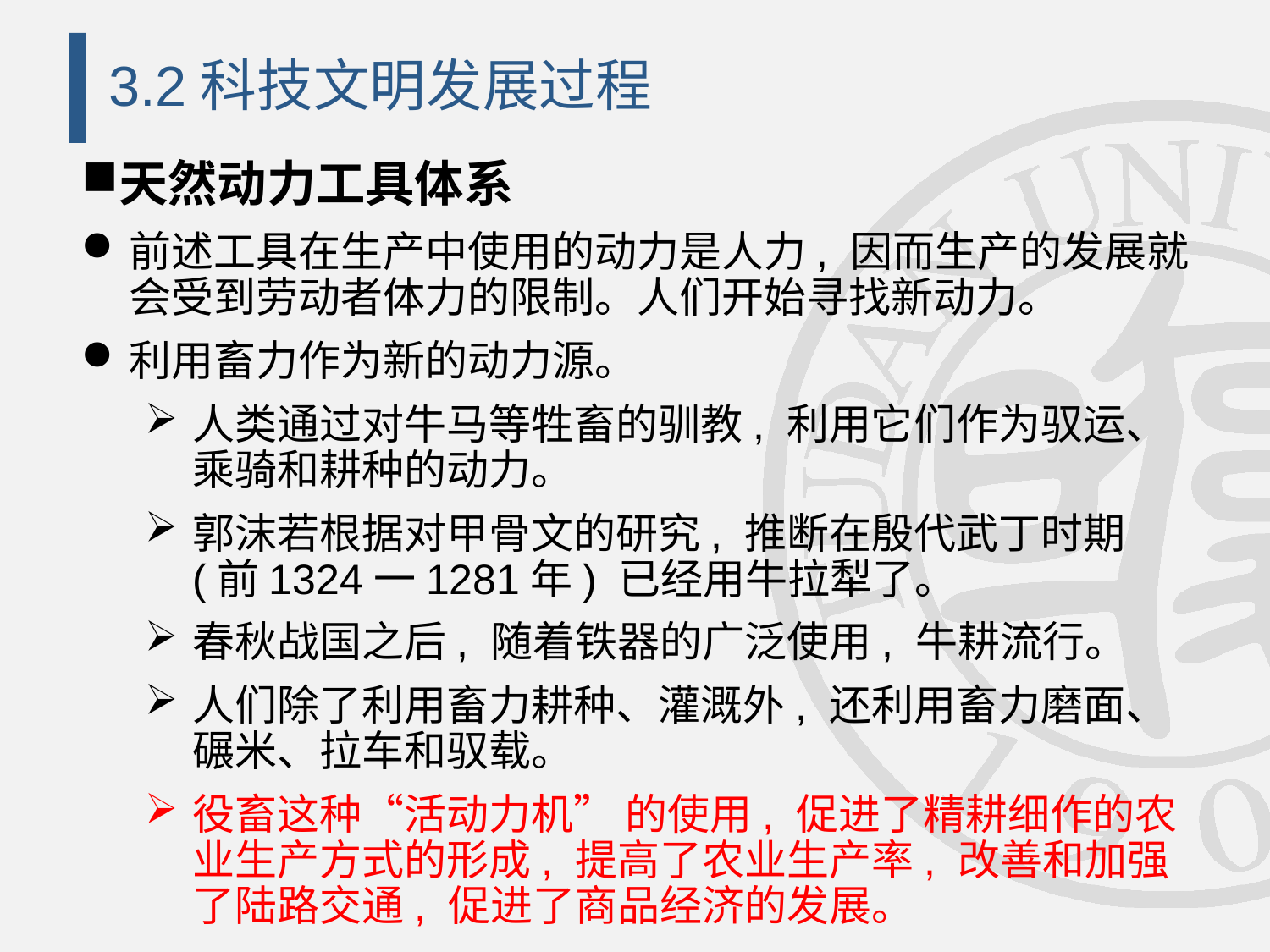

# 3.2科技文明发展过程
天然动力工具体系
前述工具在生产中使用的动力是人力, 因而生产的发展就会受到劳动者体力的限制。人们开始寻找新动力。
利用畜力作为新的动力源。
人类通过对牛马等牲畜的驯教, 利用它们作为驭运、乘骑和耕种的动力。
郭沫若根据对甲骨文的研究, 推断在殷代武丁时期(前1324一1281年) 已经用牛拉犁了。
春秋战国之后, 随着铁器的广泛使用, 牛耕流行。
人们除了利用畜力耕种、灌溉外, 还利用畜力磨面、碾米、拉车和驭载。
役畜这种“活动力机” 的使用, 促进了精耕细作的农业生产方式的形成, 提高了农业生产率, 改善和加强了陆路交通, 促进了商品经济的发展。